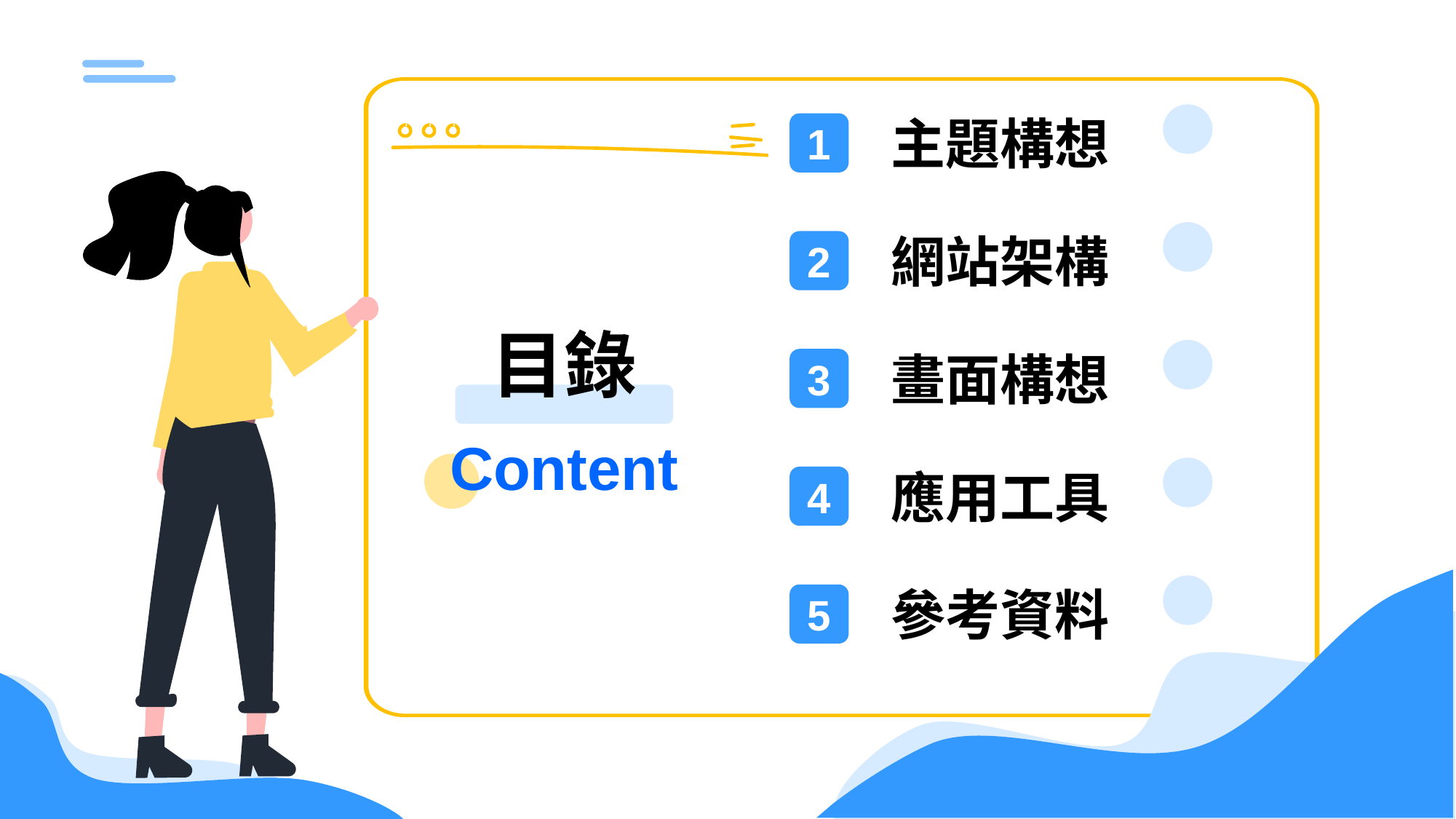

主題構想
1

網站架構
2

目錄
畫面構想
3

Content

應用工具
4

參考資料
5